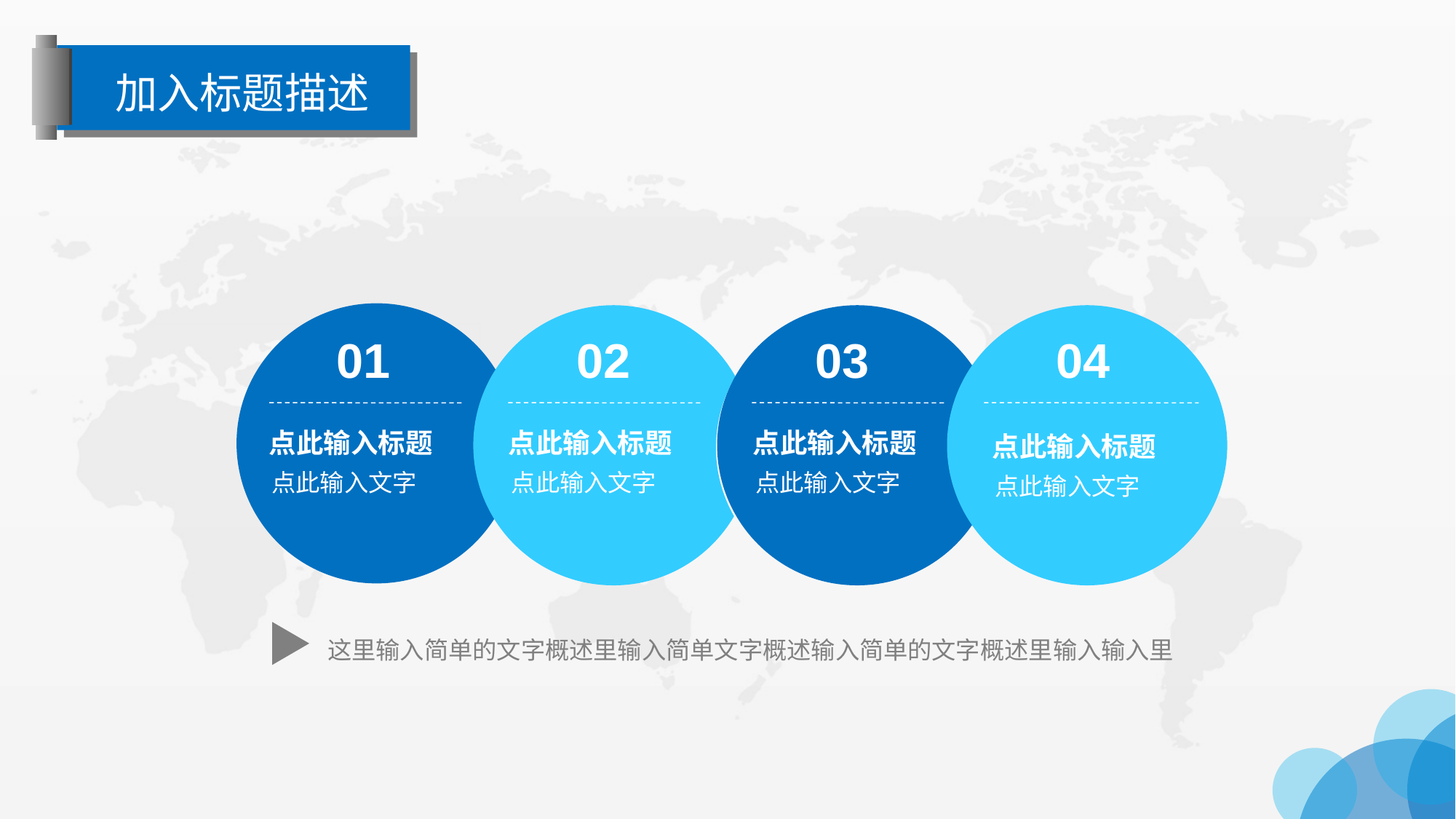

加入标题描述

01
03
04
02

点此输入标题
点此输入标题
点此输入标题
点此输入标题
点此输入文字
点此输入文字
点此输入文字
点此输入文字
这里输入简单的文字概述里输入简单文字概述输入简单的文字概述里输入输入里